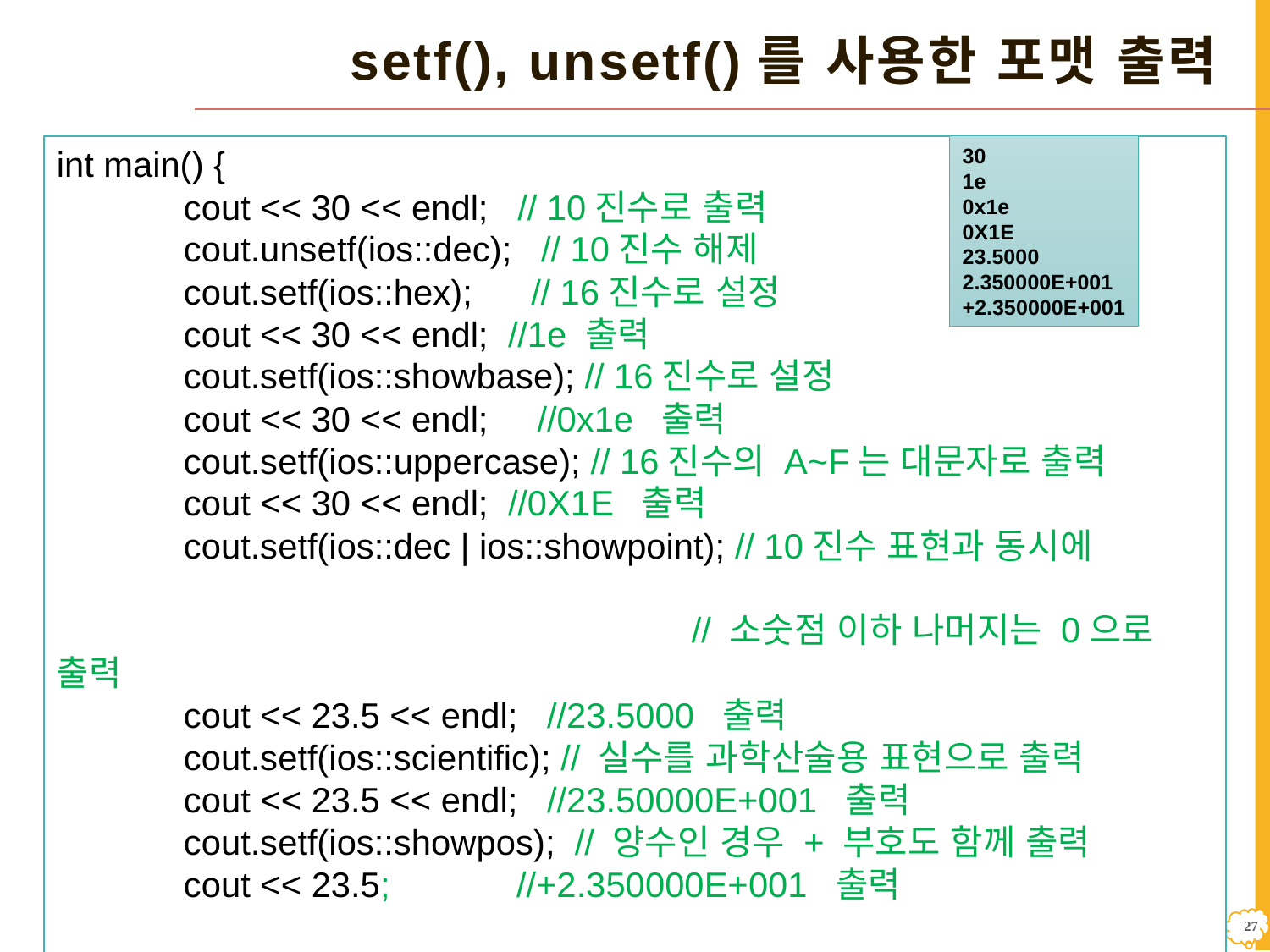

# setf(), unsetf()를 사용한 포맷 출력
int main() {
	cout << 30 << endl;   // 10진수로 출력
	cout.unsetf(ios::dec);   // 10진수 해제
	cout.setf(ios::hex);      // 16진수로 설정
	cout << 30 << endl;  //1e 출력
	cout.setf(ios::showbase); // 16진수로 설정
	cout << 30 << endl;     //0x1e  출력
	cout.setf(ios::uppercase); // 16진수의 A~F는 대문자로 출력
	cout << 30 << endl;  //0X1E  출력
	cout.setf(ios::dec | ios::showpoint); // 10진수 표현과 동시에
														// 소숫점 이하 나머지는 0으로 출력
	cout << 23.5 << endl;   //23.5000  출력
	cout.setf(ios::scientific); // 실수를 과학산술용 표현으로 출력
	cout << 23.5 << endl;   //23.50000E+001  출력
	cout.setf(ios::showpos);  // 양수인 경우 + 부호도 함께 출력
	cout << 23.5;             //+2.350000E+001  출력

}
30
1e
0x1e
0X1E
23.5000
2.350000E+001
+2.350000E+001
27